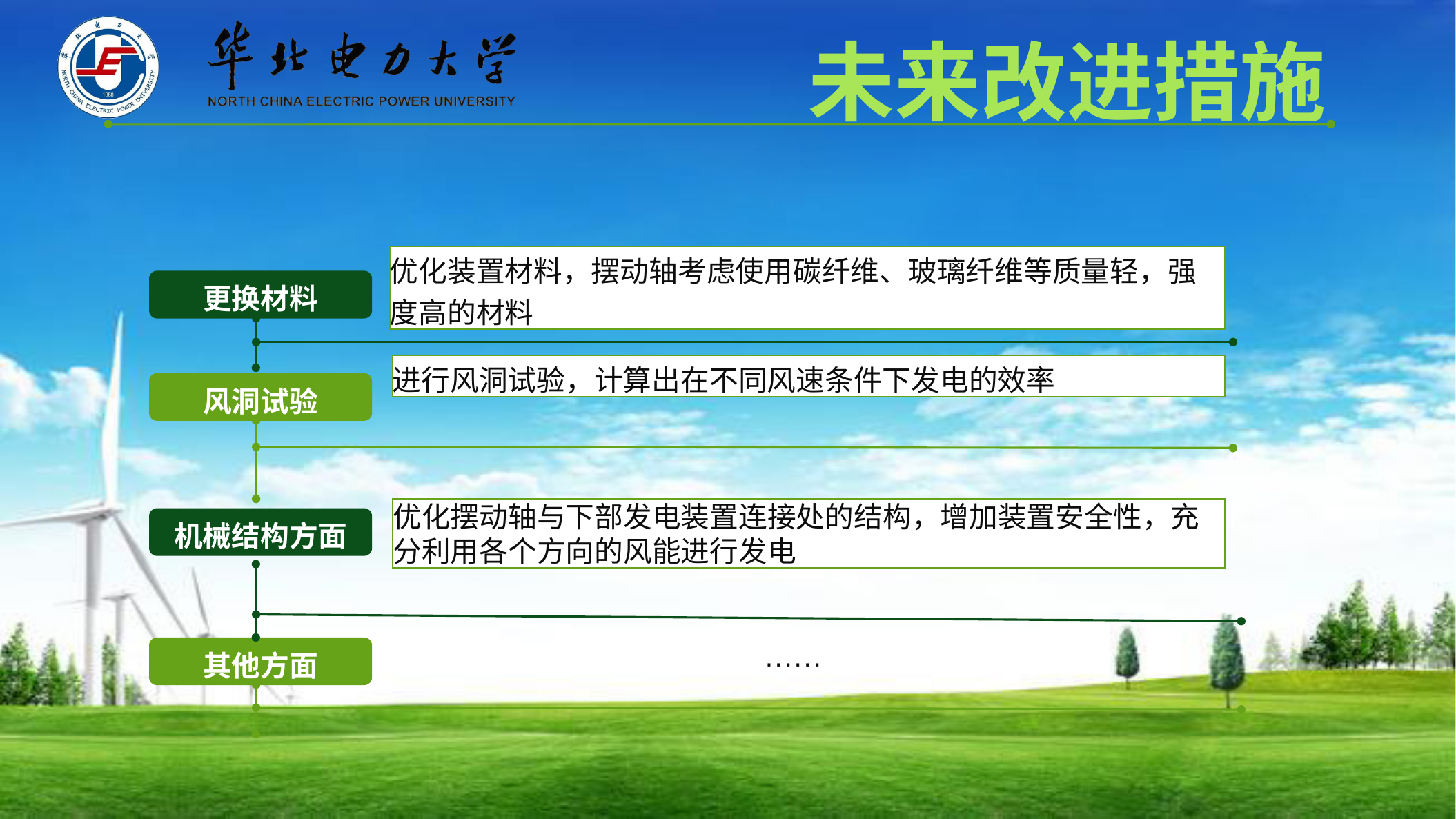

未来改进措施

优化装置材料，摆动轴考虑使用碳纤维、玻璃纤维等质量轻，强度高的材料
更换材料
进行风洞试验，计算出在不同风速条件下发电的效率
风洞试验
优化摆动轴与下部发电装置连接处的结构，增加装置安全性，充分利用各个方向的风能进行发电
机械结构方面
其他方面
······